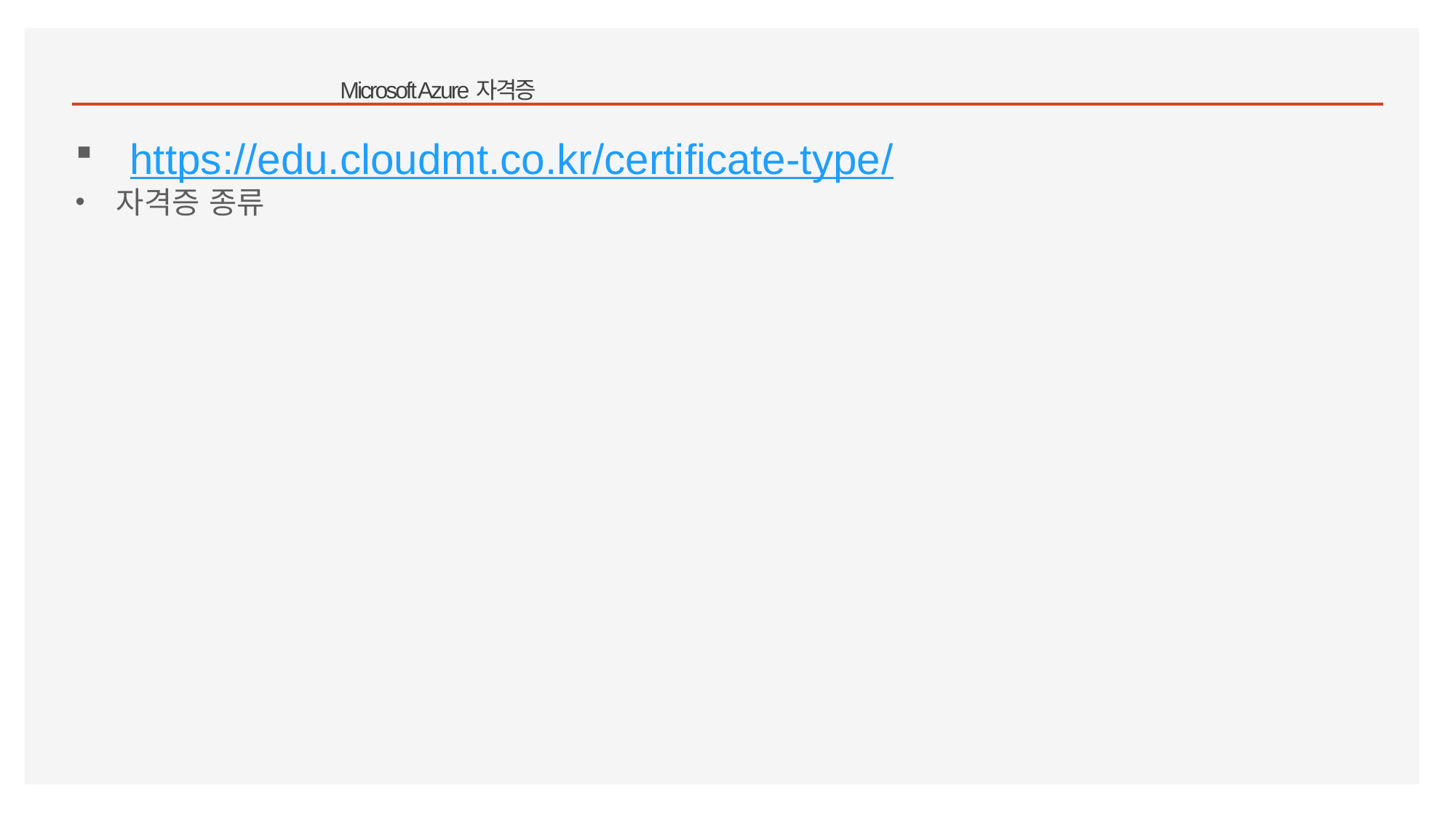

# Microsoft Azure 자격증
https://edu.cloudmt.co.kr/certificate-type/
자격증 종류